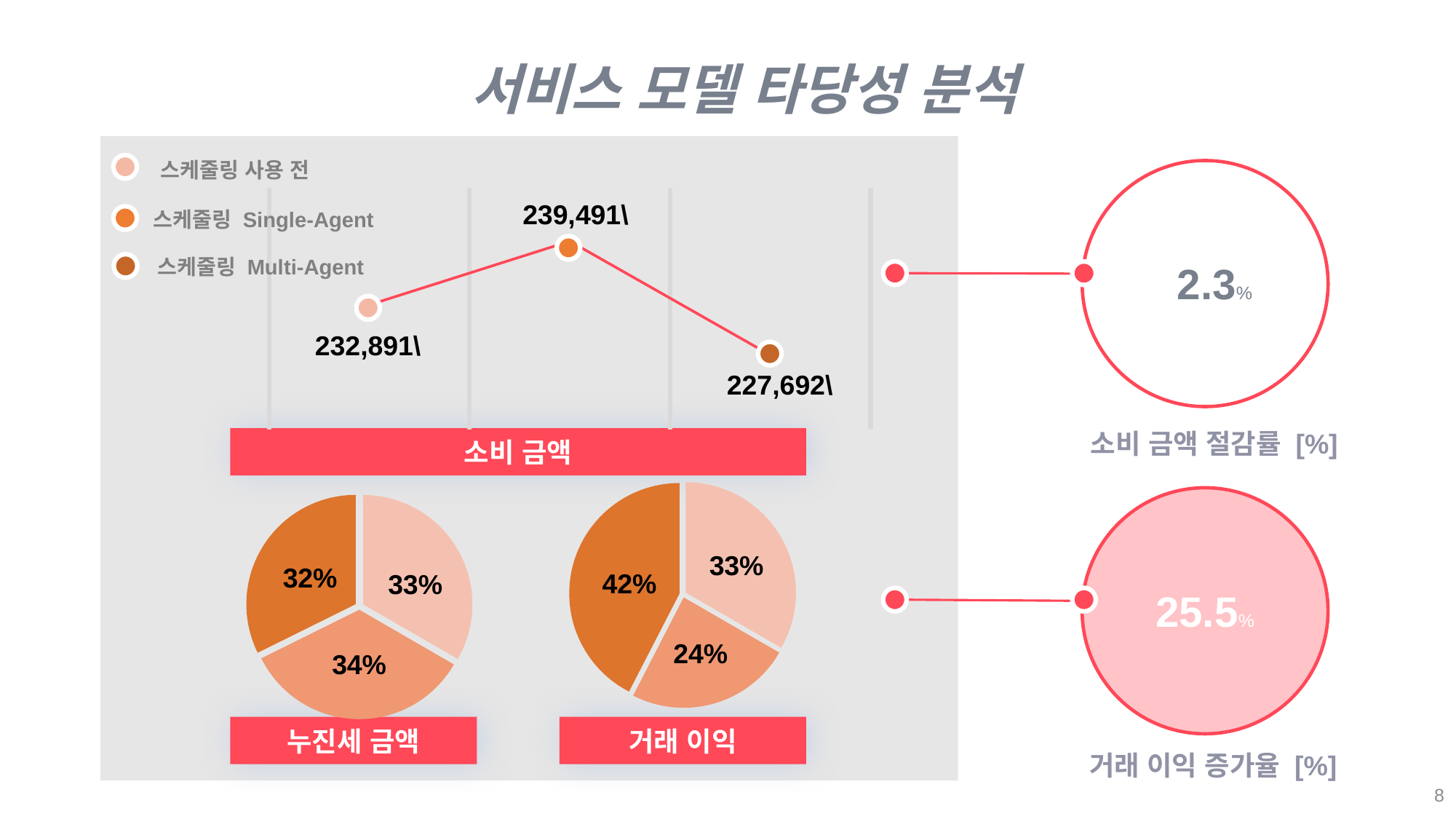

서비스 모델 타당성 분석

소비 금액
누진세 금액
거래 이익
스케줄링 사용 전

2.3%

거래 이익 증가율 [%]

### Chart

| Category | 계열 1 |
|---|---|
| 항목 1 | 232891.0 |
| 항목 2 | 239491.0 |
| 항목 3 | 227692.0 |
239,491\
스케줄링 Single-Agent

스케줄링 Multi-Agent

232,891\

227,692\
소비 금액 절감률 [%]

### Chart

| Category | 판매 |
|---|---|
| 1분기 | 33.0 |
| 2분기 | 24.0 |
| 3분기 | 42.0 |
25.5%

### Chart

| Category | 판매 |
|---|---|
| 1분기 | 33.0 |
| 2분기 | 34.0 |
| 3분기 | 32.0 |
33%
32%
42%
33%
24%
34%
8